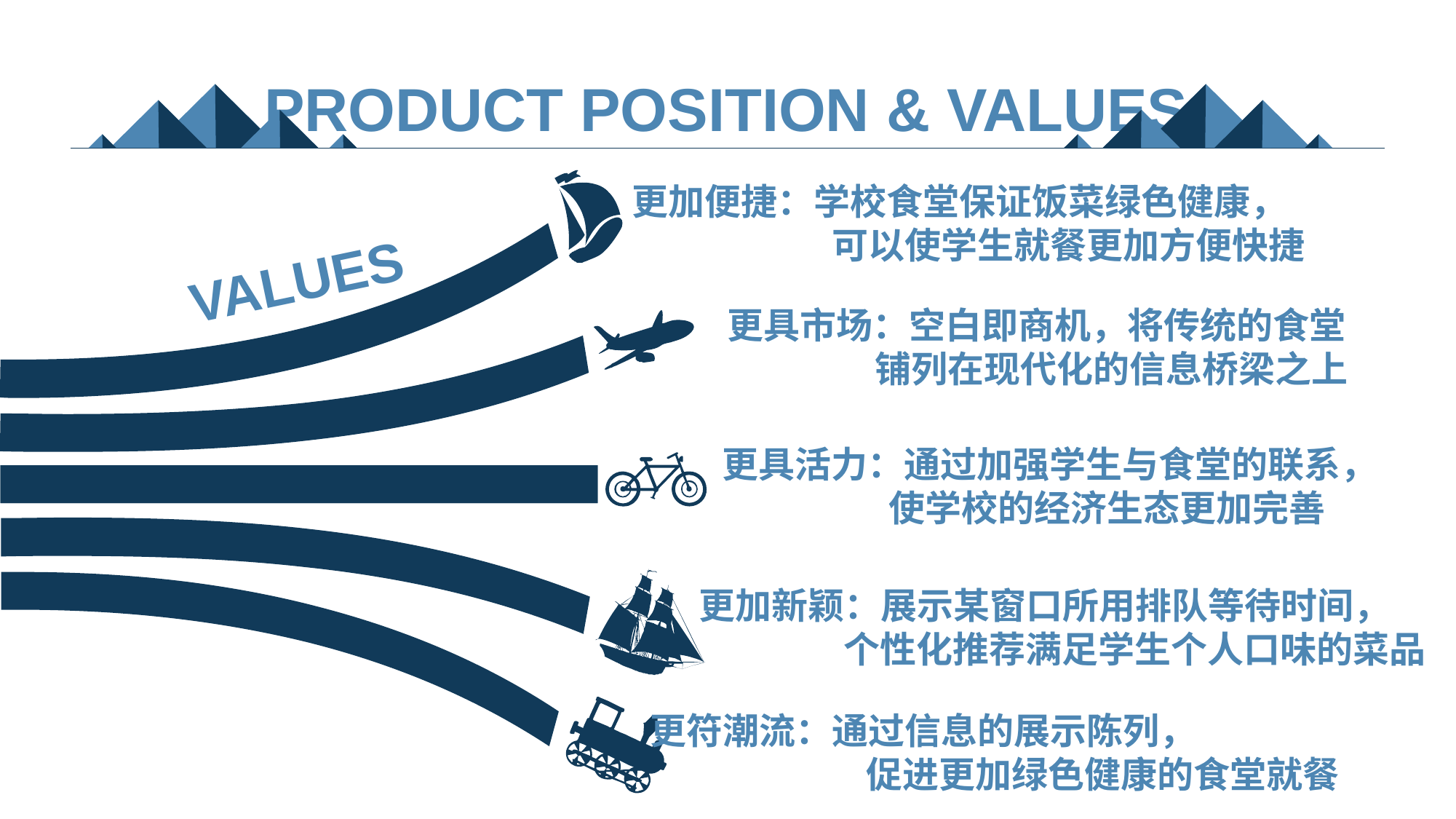

Product Position & Values

更加便捷：学校食堂保证饭菜绿色健康，
		可以使学生就餐更加方便快捷

Values
更具市场：空白即商机，将传统的食堂
                 铺列在现代化的信息桥梁之上

更具活力：通过加强学生与食堂的联系，
             使学校的经济生态更加完善

更加新颖：展示某窗口所用排队等待时间，
                     个性化推荐满足学生个人口味的菜品

更符潮流：通过信息的展示陈列，
	            促进更加绿色健康的食堂就餐